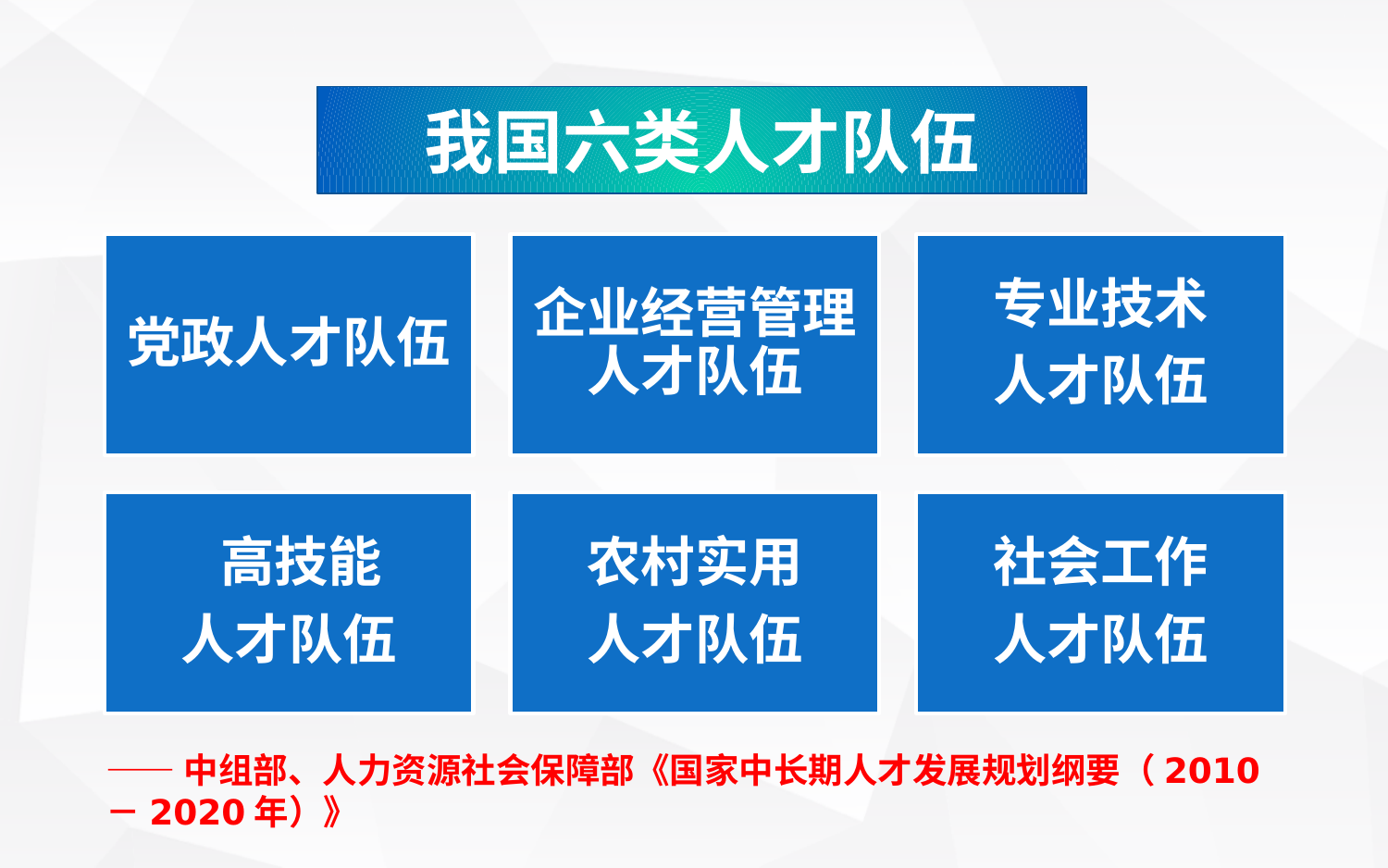

我国六类人才队伍
党政人才队伍
企业经营管理人才队伍
专业技术
人才队伍
 高技能
人才队伍
农村实用
人才队伍
社会工作
人才队伍
——中组部、人力资源社会保障部《国家中长期人才发展规划纲要（2010－2020年）》